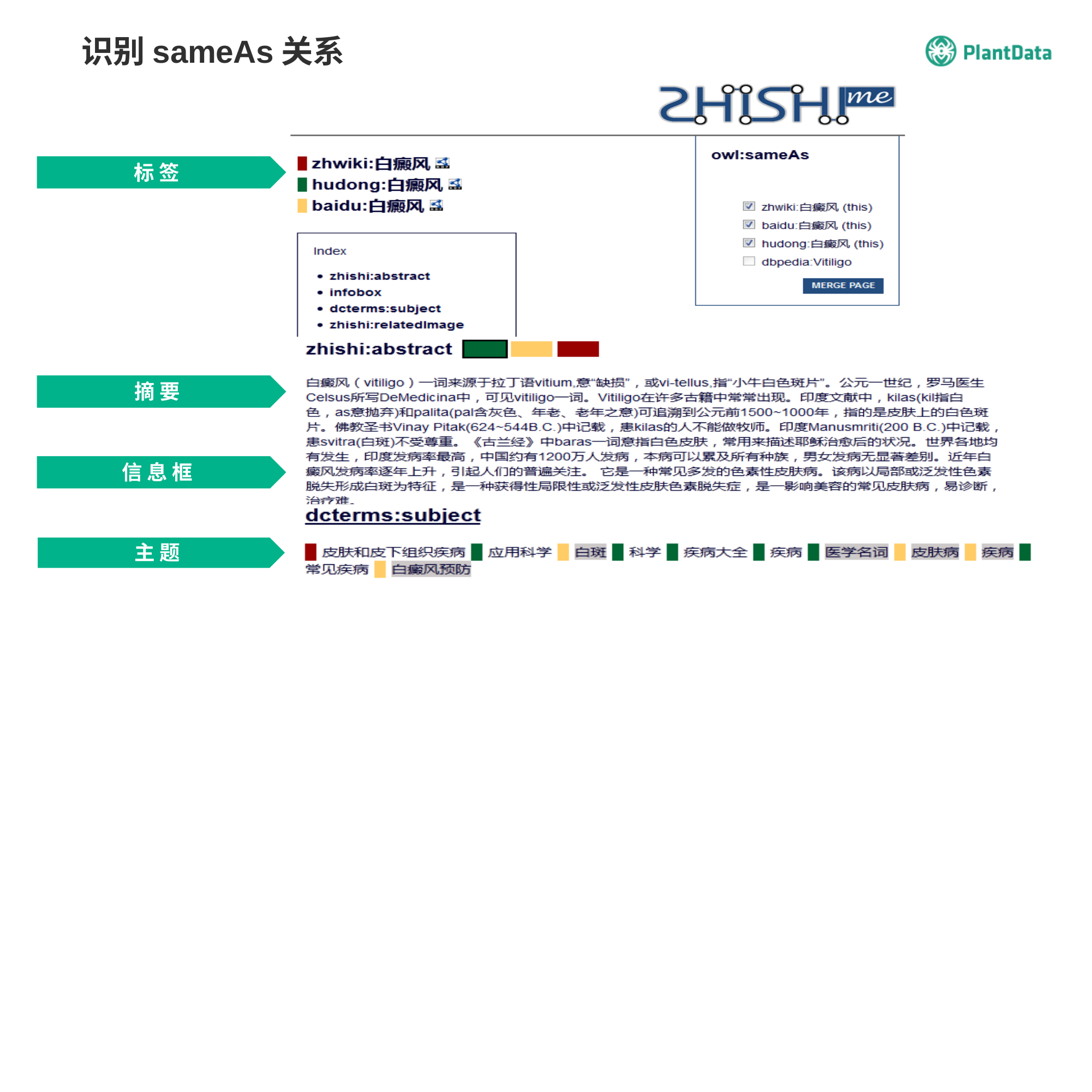

# 识别sameAs关系

标 签

摘 要
信 息 框 主 题